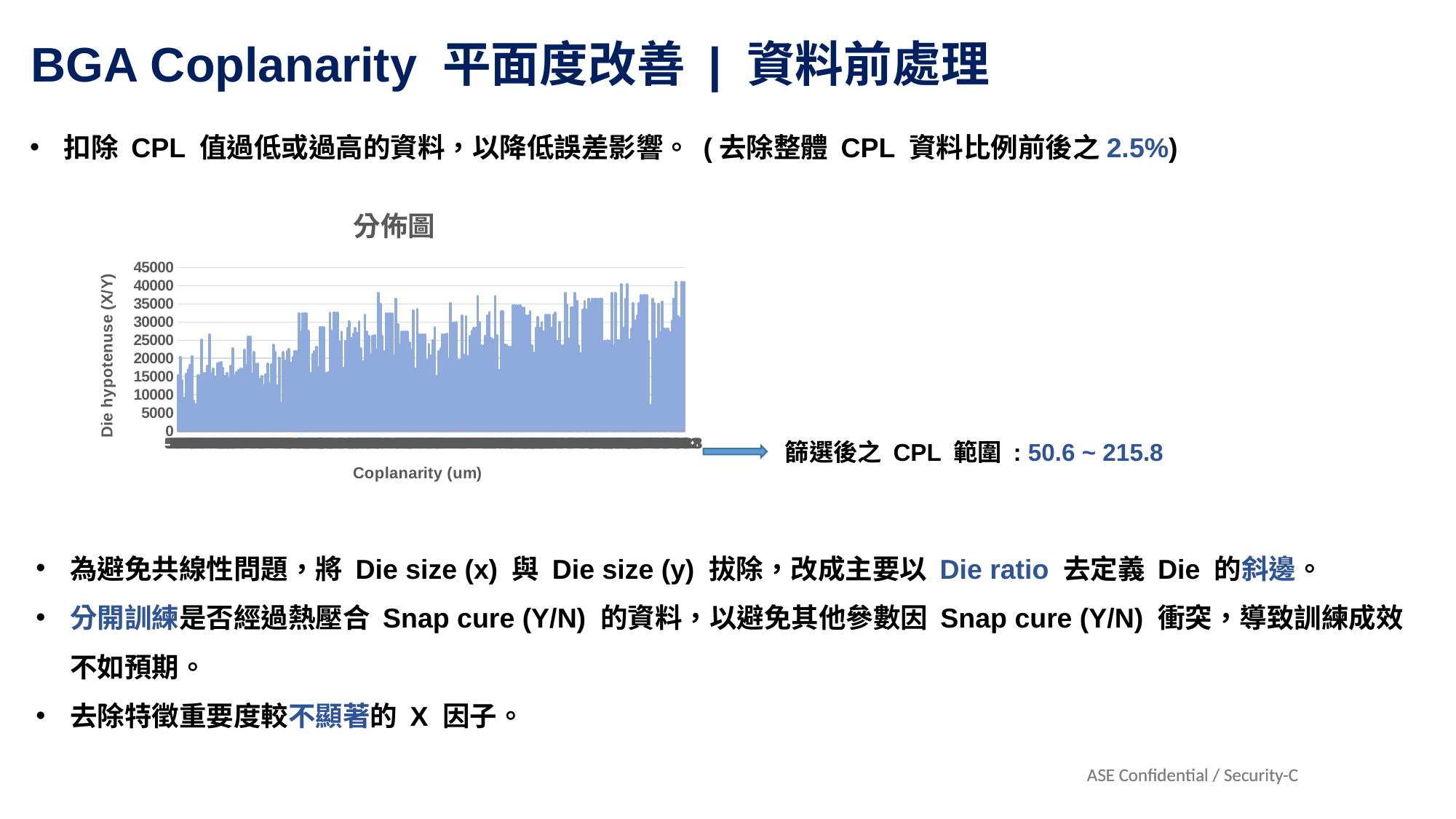

BGA Coplanarity 平面度改善 | 資料前處理
扣除 CPL 值過低或過高的資料，以降低誤差影響。 (去除整體 CPL 資料比例前後之2.5%)

### Chart: 分佈圖

| Category | Die hypotenuse (X/Y) | Coplanarity (um) |
|---|---|---|
| 50.1 | 15273.51 | 50.1 |
| 50.6 | 20276.84 | 50.6 |
| 51.1 | 13811.85 | 51.1 |
| 51.4 | 9185.05 | 51.4 |
| 51.6 | 15782.62 | 51.6 |
| 52.2 | 16860.02 | 52.2 |
| 52.2 | 18140.3 | 52.2 |
| 52.6 | 20468.08 | 52.6 |
| 53.1 | 8344.34 | 53.1 |
| 53.5 | 7321.29 | 53.5 |
| 57.1 | 15262.9 | 57.1 |
| 57.6 | 15335.72 | 57.6 |
| 59.2 | 25142.34 | 59.2 |
| 60.2 | 15830.6 | 60.2 |
| 61.1 | 15940.09 | 61.1 |
| 61.2 | 17991.16 | 61.2 |
| 61.6 | 26554.85 | 61.6 |
| 61.8 | 15965.18 | 61.8 |
| 61.8 | 17046.65 | 61.8 |
| 62.4 | 14820.92 | 62.4 |
| 62.8 | 18593.4 | 62.8 |
| 63.1 | 18695.39 | 63.1 |
| 63.5 | 18954.9 | 63.5 |
| 65.599999999999994 | 17241.27 | 65.6 |
| 66.099999999999994 | 15095.64 | 66.1 |
| 66.099999999999994 | 15834.67 | 66.1 |
| 66.2 | 14463.26 | 66.2 |
| 66.5 | 17891.99 | 66.5 |
| 67.900000000000006 | 22769.28 | 67.9 |
| 68.7 | 15260.82 | 68.7 |
| 68.7 | 16198.19 | 68.7 |
| 69.099999999999994 | 16628.42 | 69.1 |
| 69.3 | 17180.45 | 69.3 |
| 69.3 | 17180.45 | 69.3 |
| 70.5 | 22304.37 | 70.5 |
| 71.2 | 18025.47 | 71.2 |
| 71.5 | 25981.71 | 71.5 |
| 71.5 | 25981.71 | 71.5 |
| 71.7 | 15788.88 | 71.7 |
| 72.099999999999994 | 21730.77 | 72.1 |
| 72.099999999999994 | 18278.85 | 72.1 |
| 72.400000000000006 | 18448.42 | 72.4 |
| 72.599999999999994 | 14402.81 | 72.6 |
| 73.2 | 15142.49 | 73.2 |
| 73.2 | 12454.94 | 73.2 |
| 73.5 | 15594.47 | 73.5 |
| 74.400000000000006 | 18563.29 | 74.4 |
| 74.7 | 13158.36 | 74.7 |
| 75 | 18343.73 | 75.0 |
| 75 | 23738.38 | 75.0 |
| 76.400000000000006 | 21733.39 | 76.4 |
| 77.099999999999994 | 12438.07 | 77.1 |
| 77.2 | 20068.69 | 77.2 |
| 77.400000000000006 | 7736.74 | 77.4 |
| 77.8 | 21733.39 | 77.8 |
| 78 | 19349.12 | 78.0 |
| 78.8 | 21945.79 | 78.8 |
| 79.2 | 22593.39 | 79.2 |
| 79.2 | 18760.29 | 79.2 |
| 81.3 | 20396.08 | 81.3 |
| 81.8 | 21945.79 | 81.8 |
| 81.900000000000006 | 21960.8 | 81.9 |
| 84.4 | 32412.81 | 84.4 |
| 84.4 | 27458.45 | 84.4 |
| 84.91 | 32348.47 | 84.91 |
| 84.91 | 32348.47 | 84.91 |
| 85.5 | 32348.47 | 85.5 |
| 86.7 | 27494.05 | 86.7 |
| 86.8 | 15895.93 | 86.8 |
| 87.3 | 21178.26 | 87.3 |
| 88.1 | 21899.95 | 88.1 |
| 88.5 | 23082.37 | 88.5 |
| 88.7 | 17503.76 | 88.7 |
| 88.8 | 28510.32 | 88.8 |
| 88.8 | 28510.32 | 88.8 |
| 88.8 | 28510.32 | 88.8 |
| 89 | 15867.69 | 89.0 |
| 89.1 | 16192.84 | 89.1 |
| 89.1 | 32635.0 | 89.1 |
| 89.7 | 27569.81 | 89.7 |
| 89.83 | 32635.0 | 89.83 |
| 89.83 | 32635.0 | 89.83 |
| 89.83 | 32635.0 | 89.83 |
| 90.1 | 24558.36 | 90.1 |
| 90.3 | 27314.71 | 90.3 |
| 90.4 | 17238.6 | 90.4 |
| 91.1 | 24823.07 | 91.1 |
| 91.2 | 28442.12 | 91.2 |
| 91.7 | 30072.02 | 91.7 |
| 91.8 | 25604.8 | 91.8 |
| 92 | 26706.84 | 92.0 |
| 93 | 28442.12 | 93.0 |
| 93.3 | 26968.16 | 93.3 |
| 93.4 | 30249.72 | 93.4 |
| 94 | 22699.88 | 94.0 |
| 94.8 | 19129.73 | 94.8 |
| 95.5 | 31930.9 | 95.5 |
| 95.6 | 27314.71 | 95.6 |
| 96.1 | 26108.67 | 96.1 |
| 96.6 | 21095.78 | 96.6 |
| 98.5 | 26197.02 | 98.5 |
| 99.1 | 26445.66 | 99.1 |
| 99.1 | 22295.23 | 99.1 |
| 99.8 | 38023.4 | 99.8 |
| 99.8 | 34932.82 | 99.8 |
| 100.3 | 26197.02 | 100.3 |
| 100.3 | 21921.98 | 100.3 |
| 101.48 | 32412.81 | 101.48 |
| 101.48 | 32412.81 | 101.48 |
| 101.48 | 32412.81 | 101.48 |
| 101.48 | 32412.81 | 101.48 |
| 101.6 | 20807.65 | 101.6 |
| 102 | 36443.4 | 102.0 |
| 102.4 | 29375.88 | 102.4 |
| 103.9 | 23826.2 | 103.9 |
| 104.2 | 27314.71 | 104.2 |
| 104.2 | 27314.71 | 104.2 |
| 104.2 | 27314.71 | 104.2 |
| 104.2 | 27314.71 | 104.2 |
| 104.5 | 24339.27 | 104.5 |
| 104.5 | 22242.21 | 104.5 |
| 104.9 | 33265.18 | 104.9 |
| 105.1 | 17085.69 | 105.1 |
| 105.7 | 33578.44 | 105.7 |
| 105.72 | 26610.44 | 105.72 |
| 105.72 | 26610.44 | 105.72 |
| 105.72 | 26610.44 | 105.72 |
| 105.72 | 26610.44 | 105.72 |
| 105.9 | 19486.38 | 105.9 |
| 106 | 23975.74 | 106.0 |
| 106 | 20645.21 | 106.0 |
| 106.2 | 24878.76 | 106.2 |
| 106.2 | 28548.39 | 106.2 |
| 107.6 | 15132.09 | 107.6 |
| 107.6 | 21921.98 | 107.6 |
| 108.5 | 22669.27 | 108.5 |
| 108.5 | 26610.44 | 108.5 |
| 108.5 | 26610.44 | 108.5 |
| 109.1 | 26757.68 | 109.1 |
| 109.3 | 19992.83 | 109.3 |
| 111 | 35238.59 | 111.0 |
| 111.2 | 29730.52 | 111.2 |
| 111.2 | 29730.52 | 111.2 |
| 112.7 | 29987.81 | 112.7 |
| 113.2 | 19460.22 | 113.2 |
| 113.2 | 19460.22 | 113.2 |
| 113.5 | 31703.64 | 113.5 |
| 113.5 | 20944.69 | 113.5 |
| 114.1 | 31535.2 | 114.1 |
| 114.6 | 20464.04 | 114.6 |
| 115.5 | 26147.75 | 115.5 |
| 115.9 | 27518.33 | 115.9 |
| 117.3 | 28446.94 | 117.3 |
| 117.3 | 28446.94 | 117.3 |
| 117.4 | 37206.99 | 117.4 |
| 117.8 | 29943.85 | 117.8 |
| 120.2 | 23601.21 | 120.2 |
| 120.2 | 23601.21 | 120.2 |
| 120.6 | 26059.63 | 120.6 |
| 121.4 | 31703.64 | 121.4 |
| 123.2 | 32713.64 | 123.2 |
| 123.4 | 25475.78 | 123.4 |
| 123.7 | 25201.29 | 123.7 |
| 124.4 | 37206.99 | 124.4 |
| 124.9 | 26445.66 | 124.9 |
| 125 | 16758.96 | 125.0 |
| 126.87 | 32929.06 | 126.87 |
| 126.87 | 32929.06 | 126.87 |
| 127.5 | 23730.33 | 127.5 |
| 127.5 | 23730.33 | 127.5 |
| 128.80000000000001 | 23229.55 | 128.8 |
| 128.80000000000001 | 23229.55 | 128.8 |
| 129.69999999999999 | 34510.74 | 129.7 |
| 131.35 | 34510.74 | 131.35 |
| 131.35 | 34510.74 | 131.35 |
| 131.35 | 34510.74 | 131.35 |
| 131.35 | 34510.74 | 131.35 |
| 131.4 | 34078.86 | 131.4 |
| 131.4 | 34078.86 | 131.4 |
| 132.9 | 31816.24 | 132.9 |
| 132.9 | 31816.24 | 132.9 |
| 133.30000000000001 | 32929.06 | 133.3 |
| 133.6 | 23601.18 | 133.6 |
| 133.80000000000001 | 21566.87 | 133.8 |
| 134.6 | 28344.86 | 134.6 |
| 134.9 | 31326.69 | 134.9 |
| 135.4 | 28401.68 | 135.4 |
| 136.16999999999999 | 30065.75 | 136.17 |
| 136.9 | 27291.11 | 136.9 |
| 137.19999999999999 | 31932.18 | 137.2 |
| 137.19999999999999 | 31932.18 | 137.2 |
| 137.19999999999999 | 31932.18 | 137.2 |
| 137.38999999999999 | 28401.68 | 137.39 |
| 138.30000000000001 | 31932.18 | 138.3 |
| 138.5 | 32506.5 | 138.5 |
| 138.6 | 24684.46 | 138.6 |
| 139.5 | 30065.75 | 139.5 |
| 140.49 | 23601.18 | 140.49 |
| 140.49 | 23601.18 | 140.49 |
| 140.69999999999999 | 37929.94 | 140.7 |
| 142.1 | 34707.12 | 142.1 |
| 143.30000000000001 | 25443.89 | 143.3 |
| 144.19 | 34078.86 | 144.19 |
| 144.19 | 34078.86 | 144.19 |
| 144.9 | 37927.24 | 144.9 |
| 144.9 | 35726.69 | 144.9 |
| 145.9 | 23571.0 | 145.9 |
| 145.9 | 21360.36 | 145.9 |
| 147.1 | 33439.83 | 147.1 |
| 147.30000000000001 | 35726.69 | 147.3 |
| 147.69999999999999 | 33439.83 | 147.7 |
| 148.6 | 36461.97 | 148.6 |
| 148.80000000000001 | 35429.19 | 148.8 |
| 149.32 | 36461.97 | 149.32 |
| 149.32 | 36461.97 | 149.32 |
| 149.32 | 36461.97 | 149.32 |
| 149.32 | 36461.97 | 149.32 |
| 149.32 | 36461.97 | 149.32 |
| 149.32 | 36461.97 | 149.32 |
| 150.065 | 24673.18 | 150.065 |
| 150.065 | 24673.18 | 150.065 |
| 150.69999999999999 | 24871.4 | 150.7 |
| 153.9 | 24673.18 | 153.9 |
| 154.1 | 37930.62 | 154.1 |
| 155.5 | 23522.59 | 155.5 |
| 155.5 | 37929.94 | 155.5 |
| 155.83000000000001 | 24871.4 | 155.83 |
| 155.83000000000001 | 24871.4 | 155.83 |
| 156.5 | 40445.16 | 156.5 |
| 157.6 | 28319.63 | 157.6 |
| 158.30000000000001 | 36461.97 | 158.3 |
| 159.19999999999999 | 40446.57 | 159.2 |
| 159.4 | 25173.75 | 159.4 |
| 159.6 | 28236.79 | 159.6 |
| 159.6 | 35220.94 | 159.6 |
| 161.4 | 30460.41 | 161.4 |
| 161.9 | 31808.97 | 161.9 |
| 163.4 | 35220.94 | 163.4 |
| 167 | 37477.96 | 167.0 |
| 167.84 | 37477.96 | 167.84 |
| 167.84 | 37477.96 | 167.84 |
| 167.84 | 37477.96 | 167.84 |
| 167.9 | 24695.68 | 167.9 |
| 171.5 | 7007.72 | 171.5 |
| 171.7 | 36420.6 | 171.7 |
| 171.9 | 35220.24 | 171.9 |
| 172.2 | 25278.67 | 172.2 |
| 172.8 | 35042.19 | 172.8 |
| 177.4 | 27248.69 | 177.4 |
| 177.8 | 35559.55 | 177.8 |
| 180.6 | 28131.42 | 180.6 |
| 181.88 | 28131.42 | 181.88 |
| 181.88 | 28131.42 | 181.88 |
| 184.2 | 27081.43 | 184.2 |
| 190.9 | 30364.74 | 190.9 |
| 195.8 | 36465.65 | 195.8 |
| 197 | 40930.74 | 197.0 |
| 202 | 31465.68 | 202.0 |
| 212.2 | 30975.28 | 212.2 |
| 215.8 | 40930.74 | 215.8 |
| 215.8 | 40930.74 | 215.8 |
篩選後之 CPL 範圍 : 50.6 ~ 215.8

為避免共線性問題，將 Die size (x) 與 Die size (y) 拔除，改成主要以 Die ratio 去定義 Die 的斜邊。
分開訓練是否經過熱壓合 Snap cure (Y/N) 的資料，以避免其他參數因 Snap cure (Y/N) 衝突，導致訓練成效不如預期。
去除特徵重要度較不顯著的 X 因子。